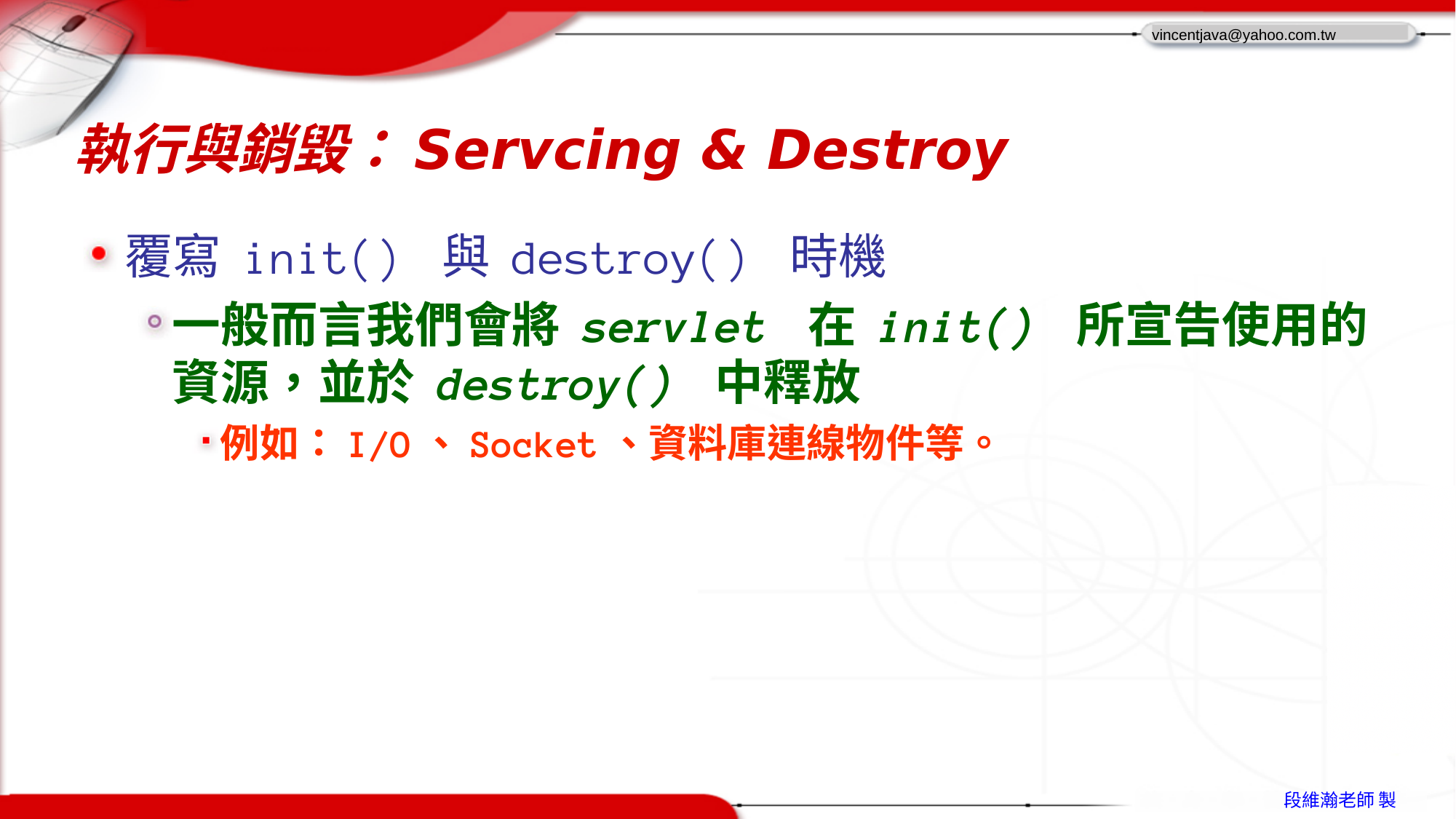

# 執行與銷毀：Servcing & Destroy
覆寫 init() 與 destroy() 時機
一般而言我們會將 servlet 在 init() 所宣告使用的資源，並於 destroy() 中釋放
例如：I/O、Socket、資料庫連線物件等。